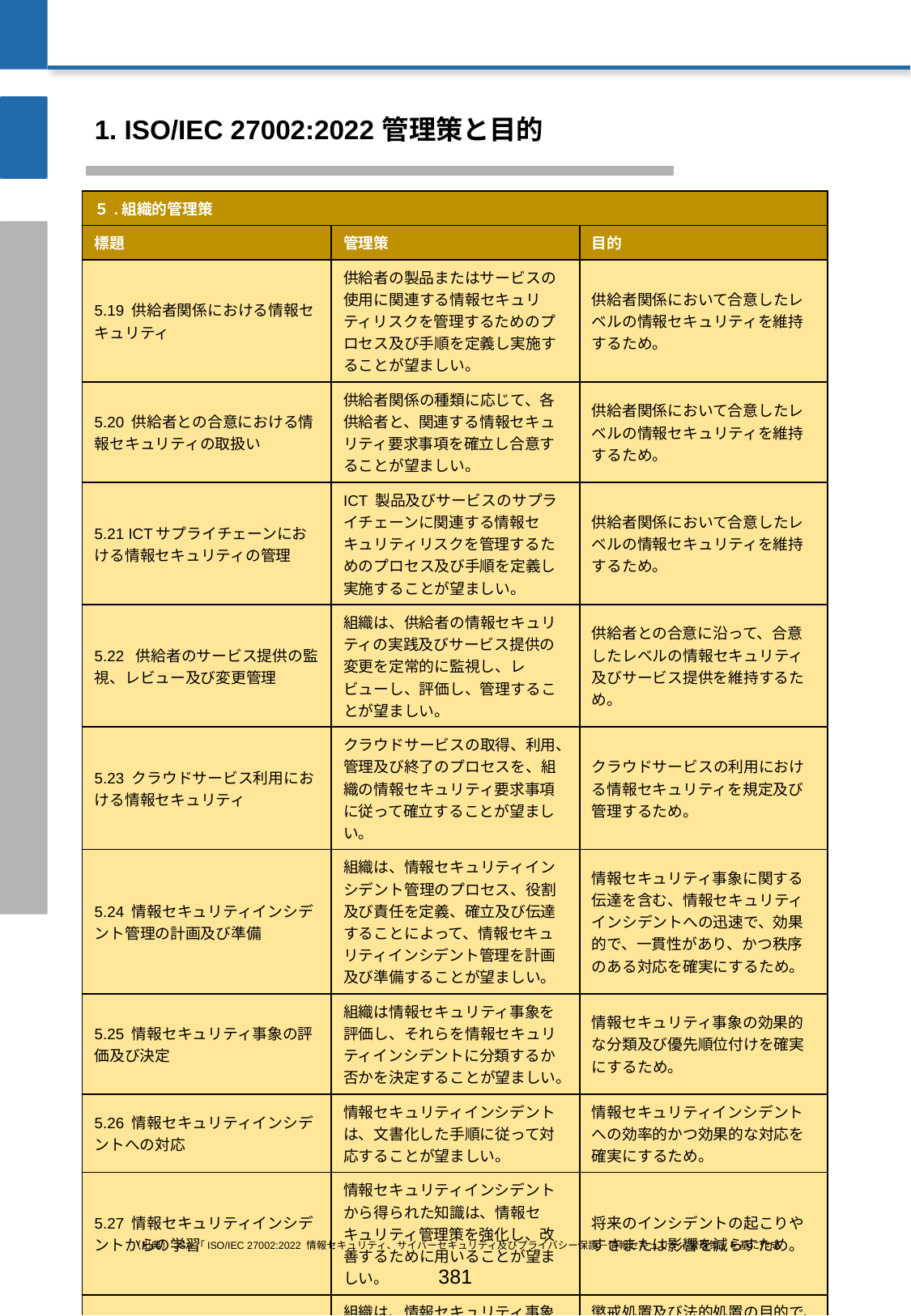

1. ISO/IEC 27002:2022 管理策と目的
| ５.組織的管理策 |  |  |
| --- | --- | --- |
| 標題 | 管理策 | 目的 |
| 5.19 供給者関係における情報セキュリティ | 供給者の製品またはサービスの使用に関連する情報セキュリティリスクを管理するためのプロセス及び手順を定義し実施することが望ましい。 | 供給者関係において合意したレベルの情報セキュリティを維持するため。 |
| 5.20 供給者との合意における情報セキュリティの取扱い | 供給者関係の種類に応じて、各供給者と、関連する情報セキュリティ要求事項を確立し合意することが望ましい。 | 供給者関係において合意したレベルの情報セキュリティを維持するため。 |
| 5.21 ICTサプライチェーンにおける情報セキュリティの管理 | ICT 製品及びサービスのサプライチェーンに関連する情報セキュリティリスクを管理するためのプロセス及び手順を定義し実施することが望ましい。 | 供給者関係において合意したレベルの情報セキュリティを維持するため。 |
| 5.22 供給者のサービス提供の監視、レビュー及び変更管理 | 組織は、供給者の情報セキュリティの実践及びサービス提供の変更を定常的に監視し、レビューし、評価し、管理することが望ましい。 | 供給者との合意に沿って、合意したレベルの情報セキュリティ及びサービス提供を維持するため。 |
| 5.23 クラウドサービス利用における情報セキュリティ | クラウドサービスの取得、利用、管理及び終了のプロセスを、組織の情報セキュリティ要求事項に従って確立することが望ましい。 | クラウドサービスの利用における情報セキュリティを規定及び管理するため。 |
| 5.24 情報セキュリティインシデント管理の計画及び準備 | 組織は、情報セキュリティインシデント管理のプロセス、役割及び責任を定義、確立及び伝達することによって、情報セキュリティインシデント管理を計画及び準備することが望ましい。 | 情報セキュリティ事象に関する伝達を含む、情報セキュリティインシデントへの迅速で、効果的で、一貫性があり、かつ秩序のある対応を確実にするため。 |
| 5.25 情報セキュリティ事象の評価及び決定 | 組織は情報セキュリティ事象を評価し、それらを情報セキュリティインシデントに分類するか否かを決定することが望ましい。 | 情報セキュリティ事象の効果的な分類及び優先順位付けを確実にするため。 |
| 5.26 情報セキュリティインシデントへの対応 | 情報セキュリティインシデントは、文書化した手順に従って対応することが望ましい。 | 情報セキュリティインシデントへの効率的かつ効果的な対応を確実にするため。 |
| 5.27 情報セキュリティインシデントからの学習 | 情報セキュリティインシデントから得られた知識は、情報セキュリティ管理策を強化し、改善するために用いることが望ましい。 | 将来のインシデントの起こりやすさまたは影響を減らすため。 |
| 5.28 証拠の収集 | 組織は、情報セキュリティ事象に関連する証拠の特定、収集、取得及び保存のための手順を確立し、実施することが望ましい。 | 懲戒処置及び法的処置の目的で、情報セキュリティインシデントに関連する証拠の一貫した効果的な管理を確実にするため。 |
（出典）JSA「ISO/IEC 27002:2022 情報セキュリティ、サイバーセキュリティ及びプライバシー保護－情報セキュリティ管理策」を基に作成
381